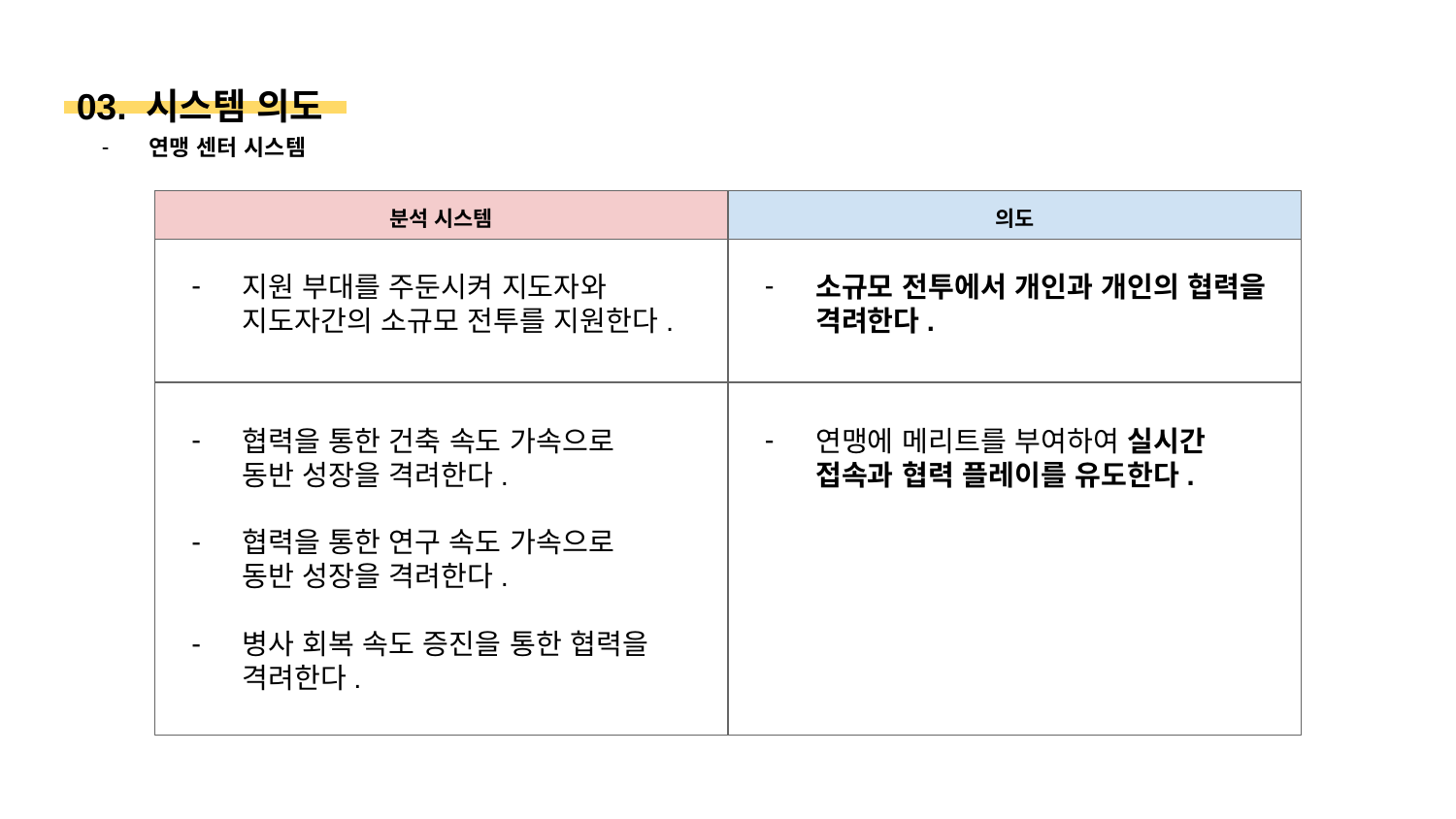

03. 시스템 의도
연맹 센터 시스템

분석 시스템
의도
지원 부대를 주둔시켜 지도자와 지도자간의 소규모 전투를 지원한다.
소규모 전투에서 개인과 개인의 협력을 격려한다.
협력을 통한 건축 속도 가속으로
동반 성장을 격려한다.

협력을 통한 연구 속도 가속으로
동반 성장을 격려한다.

병사 회복 속도 증진을 통한 협력을 격려한다.
연맹에 메리트를 부여하여 실시간 접속과 협력 플레이를 유도한다.